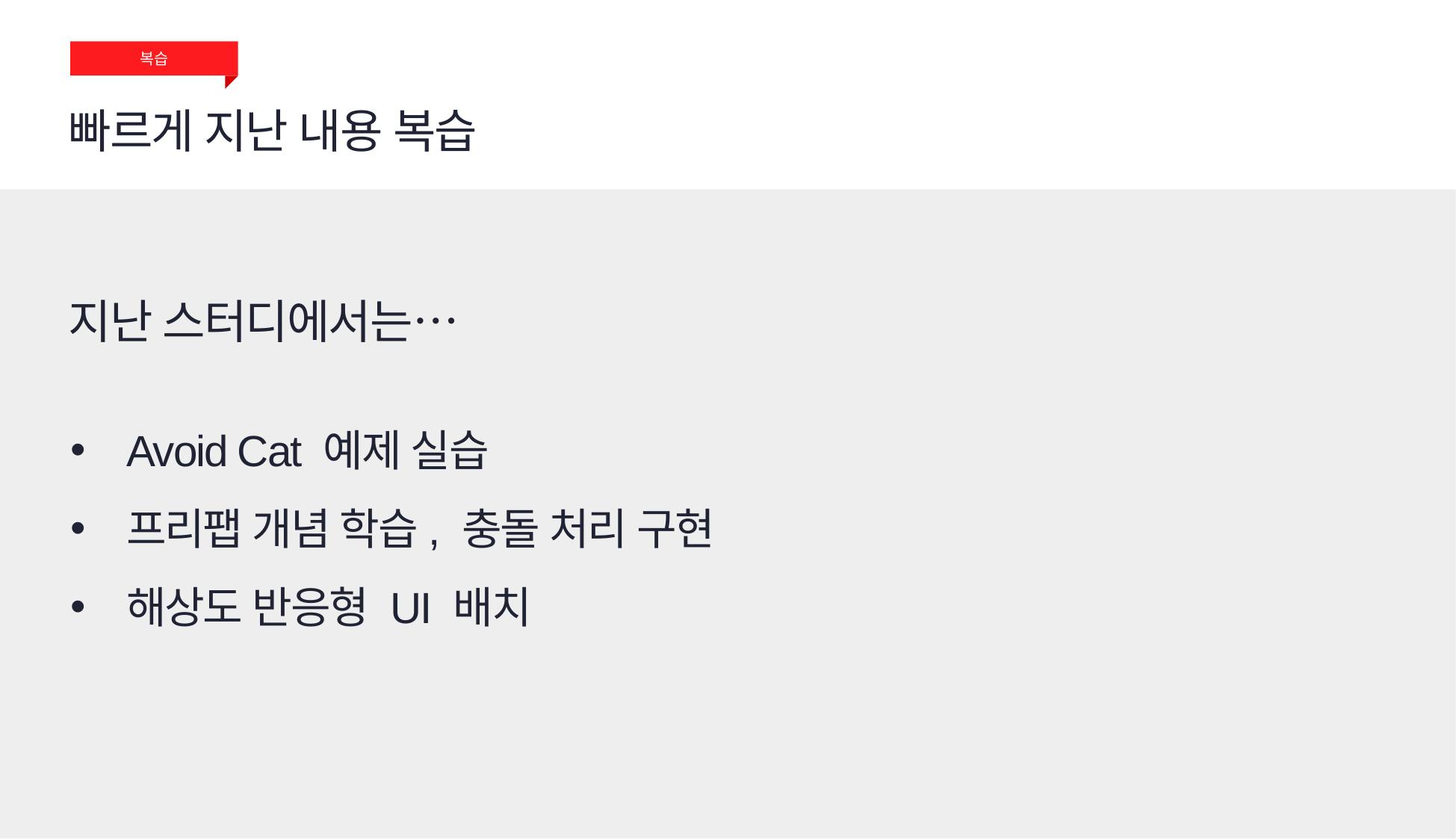

복습

빠르게 지난 내용 복습
지난 스터디에서는…
Avoid Cat 예제 실습
프리팹 개념 학습, 충돌 처리 구현
해상도 반응형 UI 배치